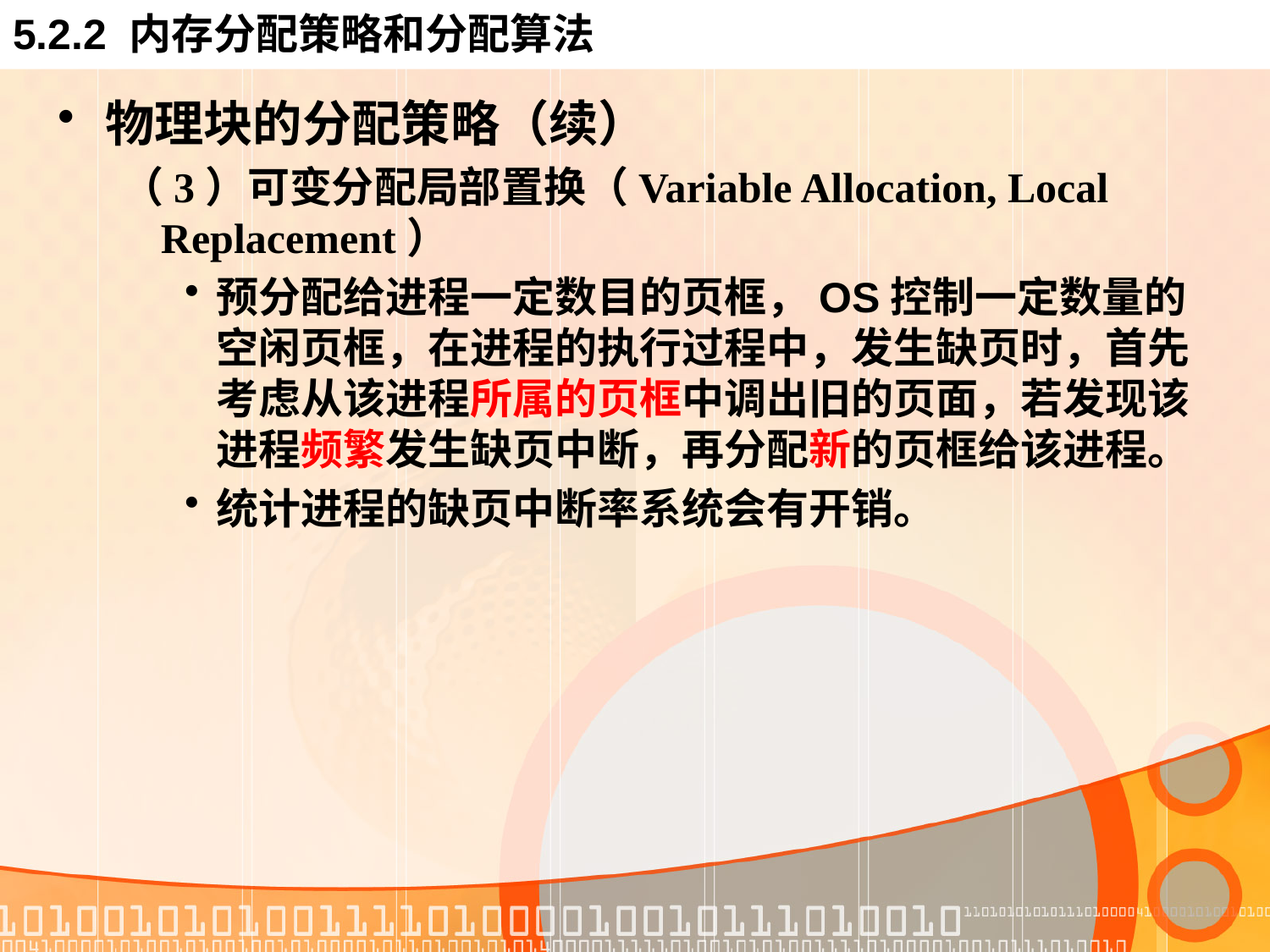

# 5.2.2 内存分配策略和分配算法
物理块的分配策略（续）
（3）可变分配局部置换（Variable Allocation, Local Replacement）
预分配给进程一定数目的页框，OS控制一定数量的空闲页框，在进程的执行过程中，发生缺页时，首先考虑从该进程所属的页框中调出旧的页面，若发现该进程频繁发生缺页中断，再分配新的页框给该进程。
统计进程的缺页中断率系统会有开销。